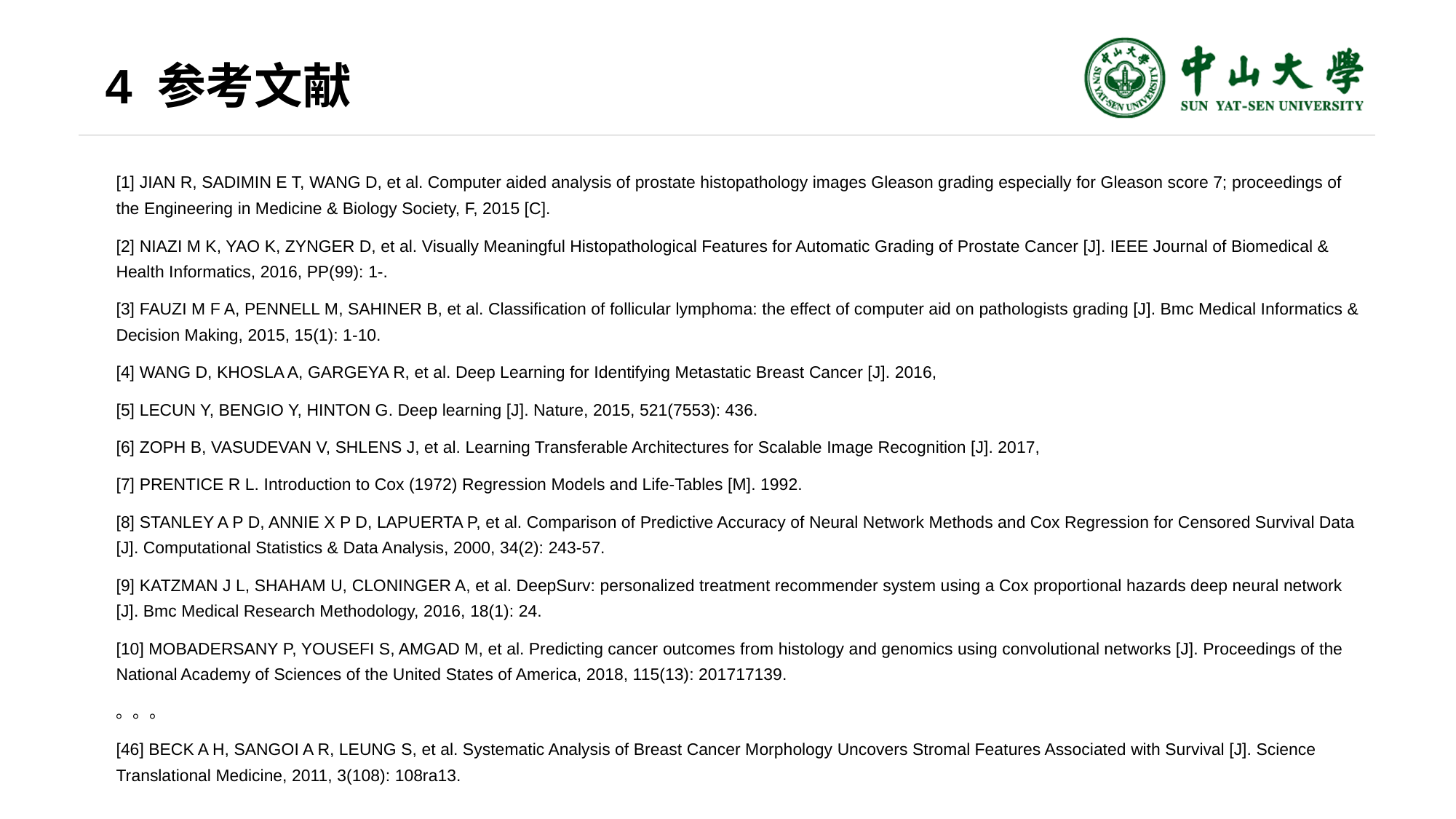

4 参考文献
[1] JIAN R, SADIMIN E T, WANG D, et al. Computer aided analysis of prostate histopathology images Gleason grading especially for Gleason score 7; proceedings of the Engineering in Medicine & Biology Society, F, 2015 [C].
[2] NIAZI M K, YAO K, ZYNGER D, et al. Visually Meaningful Histopathological Features for Automatic Grading of Prostate Cancer [J]. IEEE Journal of Biomedical & Health Informatics, 2016, PP(99): 1-.
[3] FAUZI M F A, PENNELL M, SAHINER B, et al. Classification of follicular lymphoma: the effect of computer aid on pathologists grading [J]. Bmc Medical Informatics & Decision Making, 2015, 15(1): 1-10.
[4] WANG D, KHOSLA A, GARGEYA R, et al. Deep Learning for Identifying Metastatic Breast Cancer [J]. 2016,
[5] LECUN Y, BENGIO Y, HINTON G. Deep learning [J]. Nature, 2015, 521(7553): 436.
[6] ZOPH B, VASUDEVAN V, SHLENS J, et al. Learning Transferable Architectures for Scalable Image Recognition [J]. 2017,
[7] PRENTICE R L. Introduction to Cox (1972) Regression Models and Life-Tables [M]. 1992.
[8] STANLEY A P D, ANNIE X P D, LAPUERTA P, et al. Comparison of Predictive Accuracy of Neural Network Methods and Cox Regression for Censored Survival Data [J]. Computational Statistics & Data Analysis, 2000, 34(2): 243-57.
[9] KATZMAN J L, SHAHAM U, CLONINGER A, et al. DeepSurv: personalized treatment recommender system using a Cox proportional hazards deep neural network [J]. Bmc Medical Research Methodology, 2016, 18(1): 24.
[10] MOBADERSANY P, YOUSEFI S, AMGAD M, et al. Predicting cancer outcomes from histology and genomics using convolutional networks [J]. Proceedings of the National Academy of Sciences of the United States of America, 2018, 115(13): 201717139.
。。。
[46] BECK A H, SANGOI A R, LEUNG S, et al. Systematic Analysis of Breast Cancer Morphology Uncovers Stromal Features Associated with Survival [J]. Science Translational Medicine, 2011, 3(108): 108ra13.